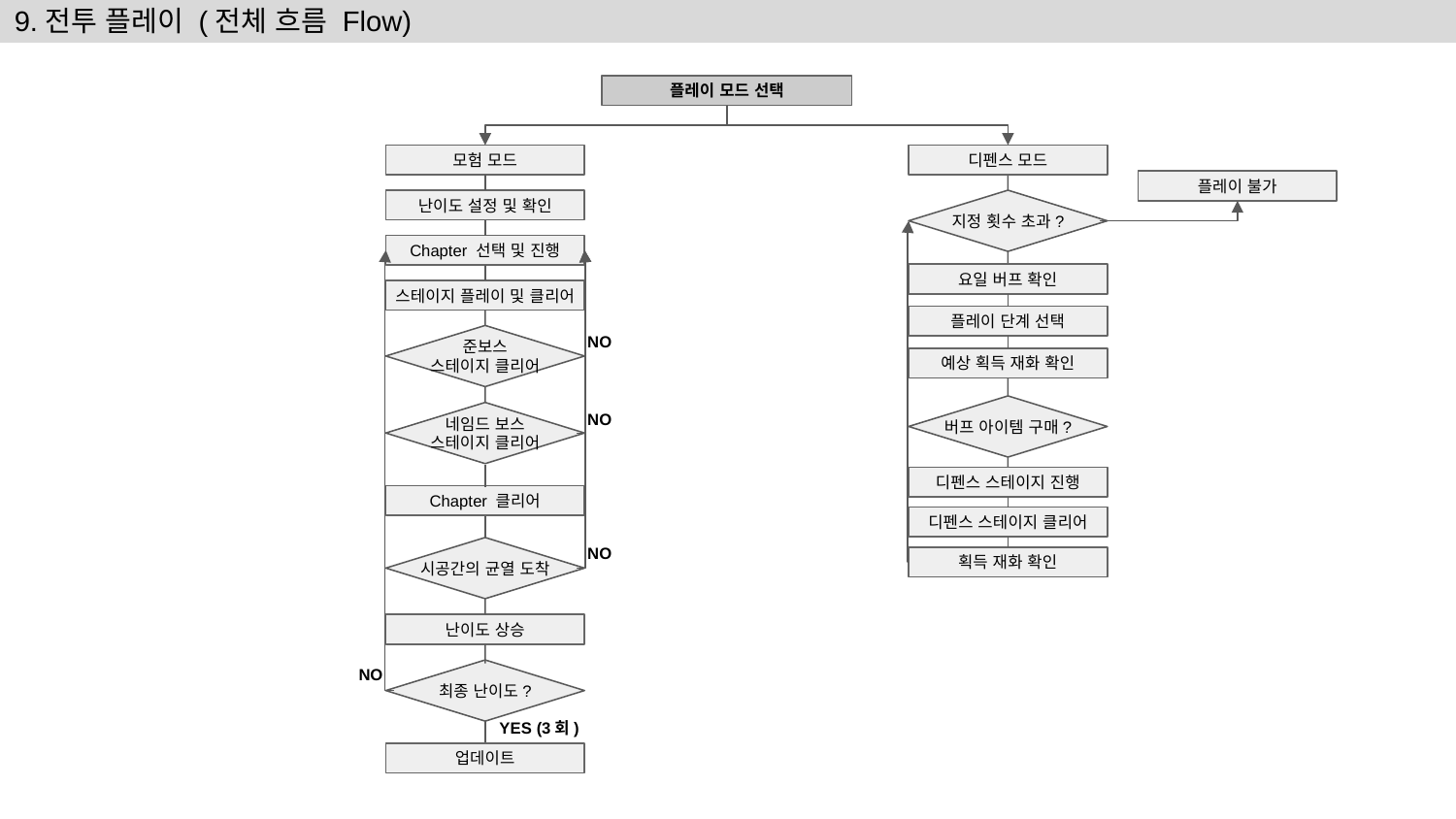

# 9.전투 플레이 (전체 흐름 Flow)
플레이 모드 선택
모험 모드
디펜스 모드
플레이 불가
난이도 설정 및 확인

지정 횟수 초과?
Chapter 선택 및 진행
요일 버프 확인
스테이지 플레이 및 클리어
플레이 단계 선택

NO
준보스
스테이지 클리어
예상 획득 재화 확인

버프 아이템 구매?
NO
네임드 보스
스테이지 클리어
디펜스 스테이지 진행
Chapter 클리어
디펜스 스테이지 클리어

NO
시공간의 균열 도착
획득 재화 확인
난이도 상승

NO
최종 난이도?
YES (3회)
업데이트